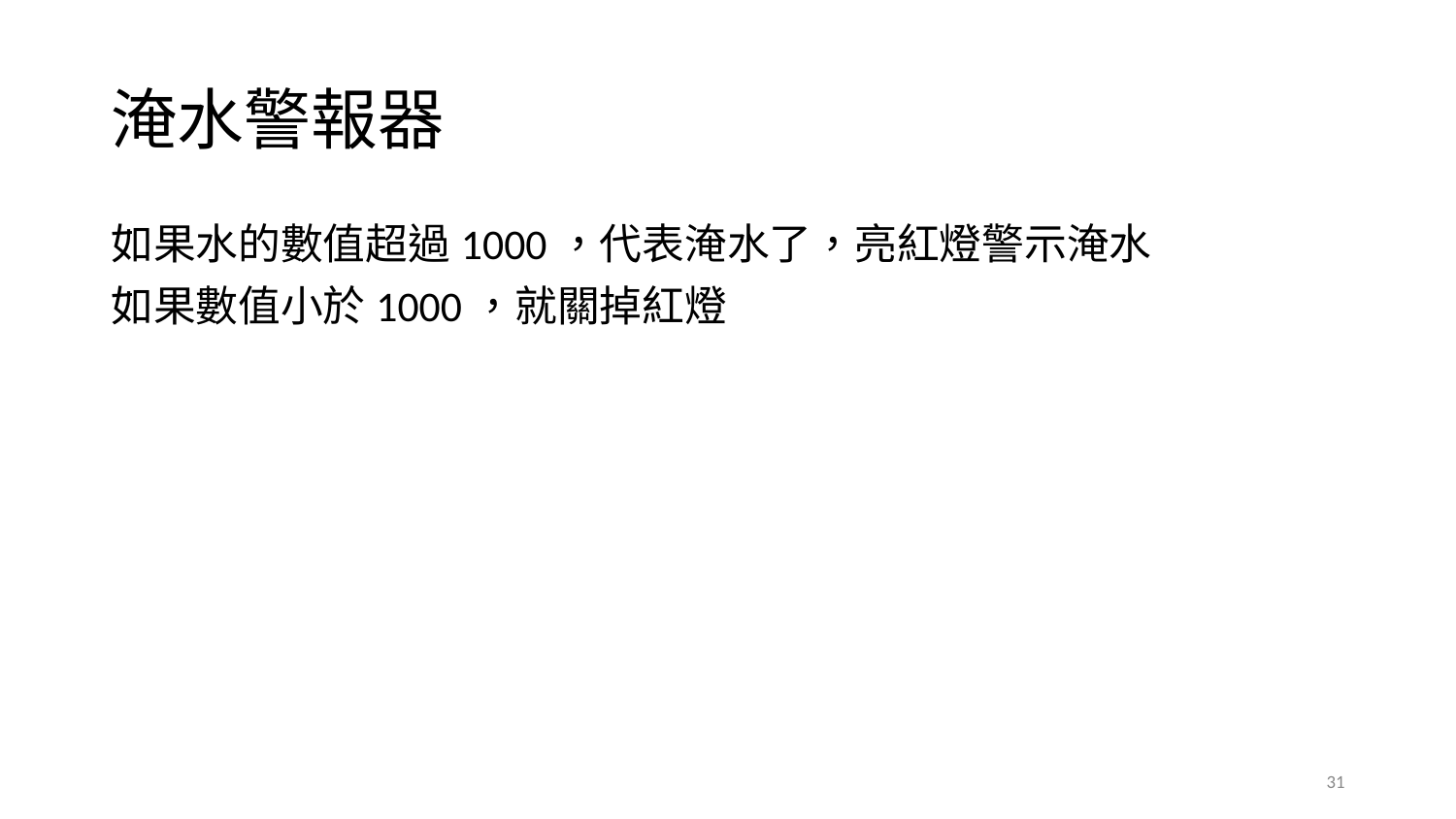

# 淹水警報器
如果水的數值超過1000，代表淹水了，亮紅燈警示淹水
如果數值小於1000，就關掉紅燈
31